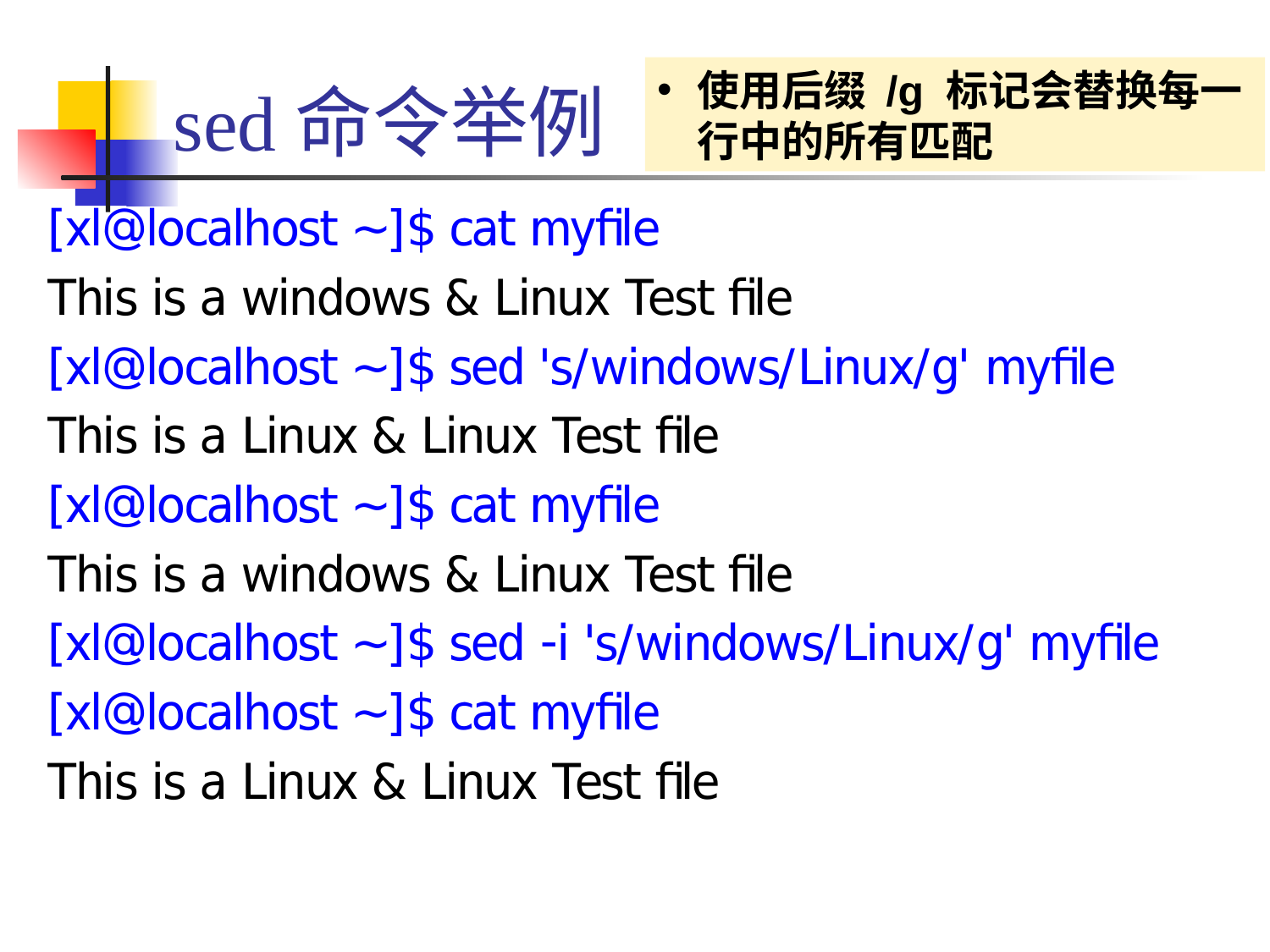

# sed命令举例
使用后缀 /g 标记会替换每一行中的所有匹配
[xl@localhost ~]$ cat myfile
This is a windows & Linux Test file
[xl@localhost ~]$ sed 's/windows/Linux/g' myfile
This is a Linux & Linux Test file
[xl@localhost ~]$ cat myfile
This is a windows & Linux Test file
[xl@localhost ~]$ sed -i 's/windows/Linux/g' myfile
[xl@localhost ~]$ cat myfile
This is a Linux & Linux Test file